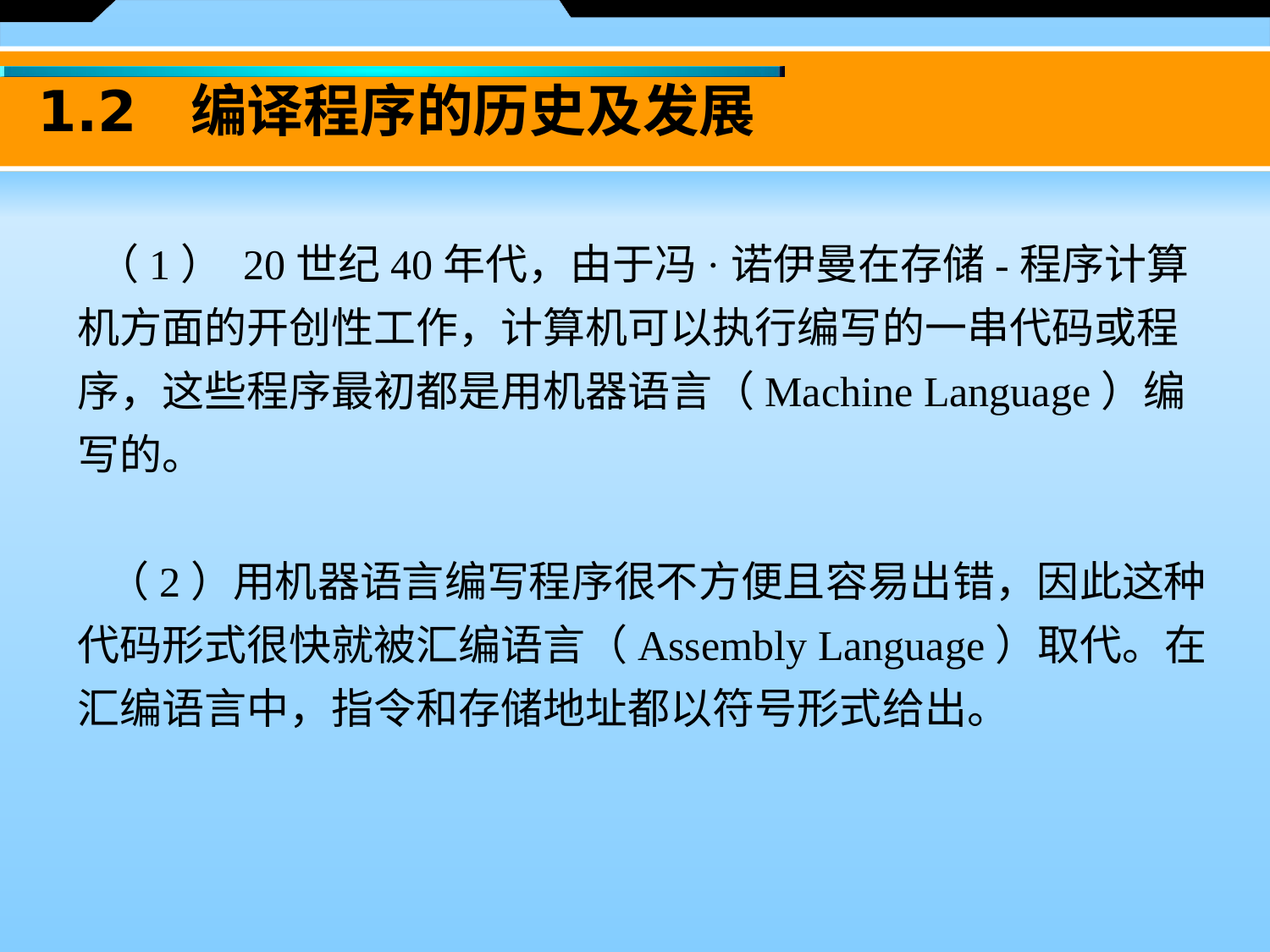

# 1.2  编译程序的历史及发展
 （1） 20世纪40年代，由于冯·诺伊曼在存储-程序计算机方面的开创性工作，计算机可以执行编写的一串代码或程序，这些程序最初都是用机器语言（Machine Language）编写的。

  （2）用机器语言编写程序很不方便且容易出错，因此这种代码形式很快就被汇编语言（Assembly Language）取代。在汇编语言中，指令和存储地址都以符号形式给出。